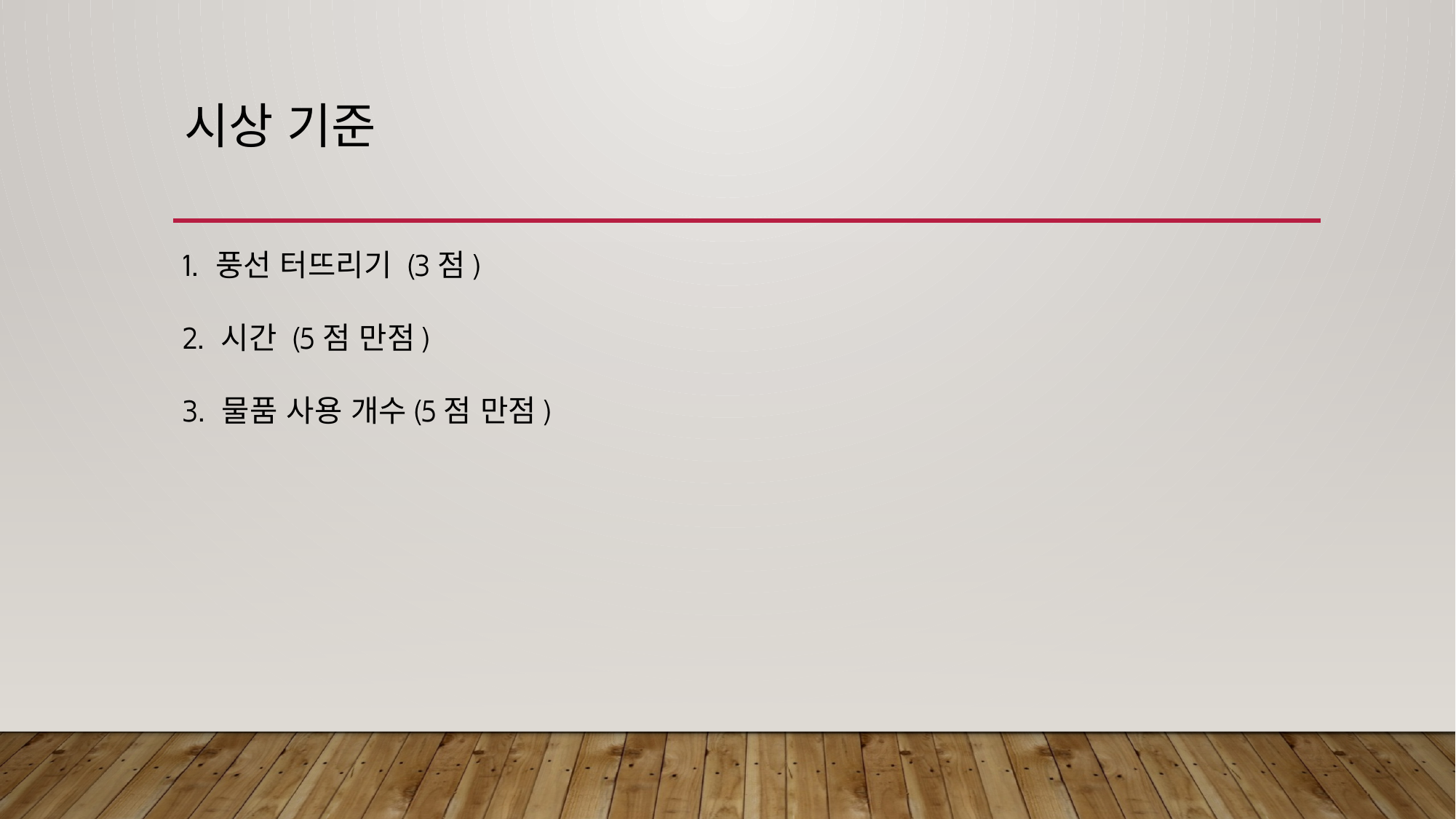

# 시상 기준
1. 풍선 터뜨리기 (3점)

2. 시간 (5점 만점)

3. 물품 사용 개수(5점 만점)